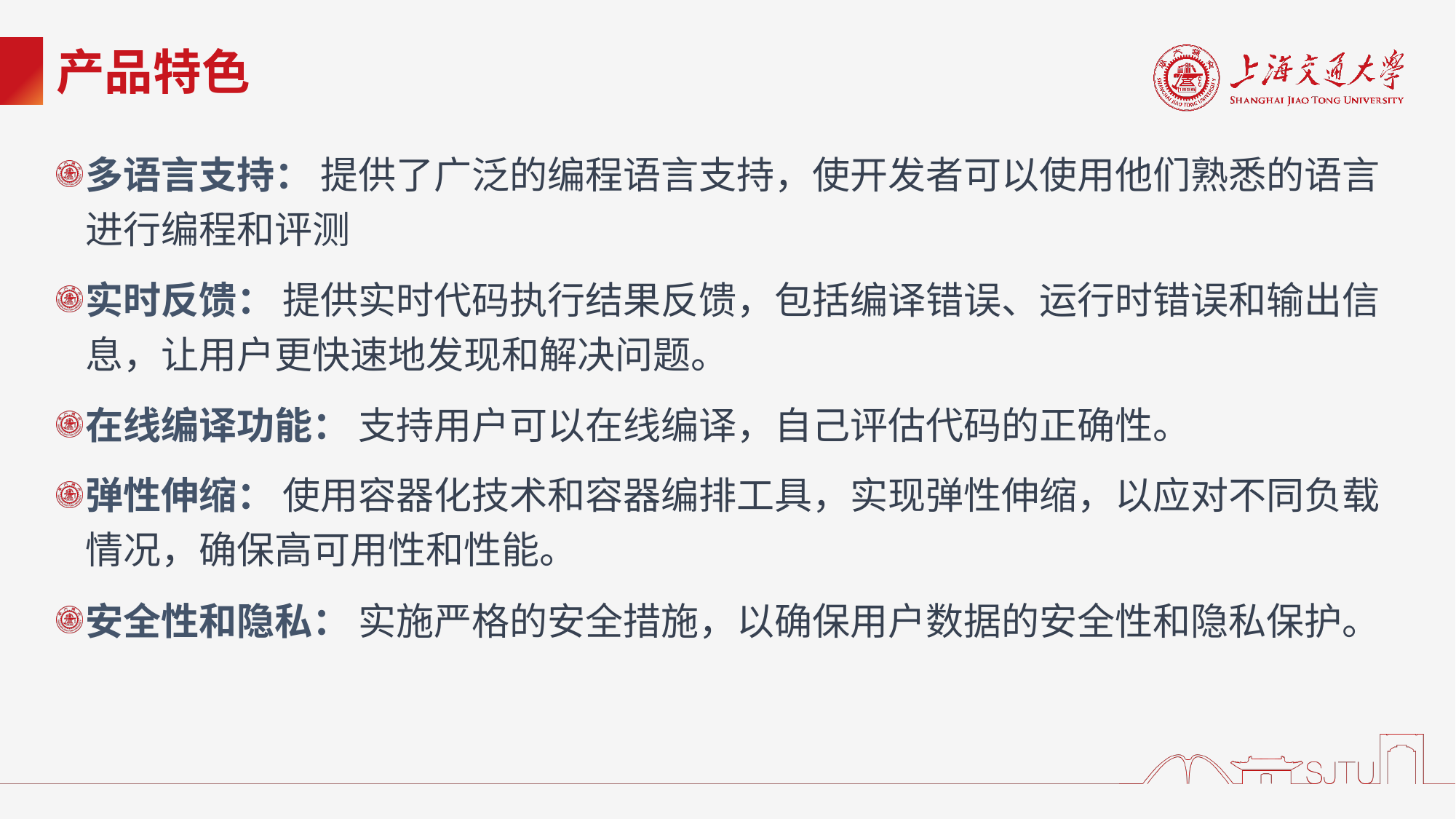

# 产品特色
多语言支持： 提供了广泛的编程语言支持，使开发者可以使用他们熟悉的语言进行编程和评测
实时反馈： 提供实时代码执行结果反馈，包括编译错误、运行时错误和输出信息，让用户更快速地发现和解决问题。
在线编译功能： 支持用户可以在线编译，自己评估代码的正确性。
弹性伸缩： 使用容器化技术和容器编排工具，实现弹性伸缩，以应对不同负载情况，确保高可用性和性能。
安全性和隐私： 实施严格的安全措施，以确保用户数据的安全性和隐私保护。